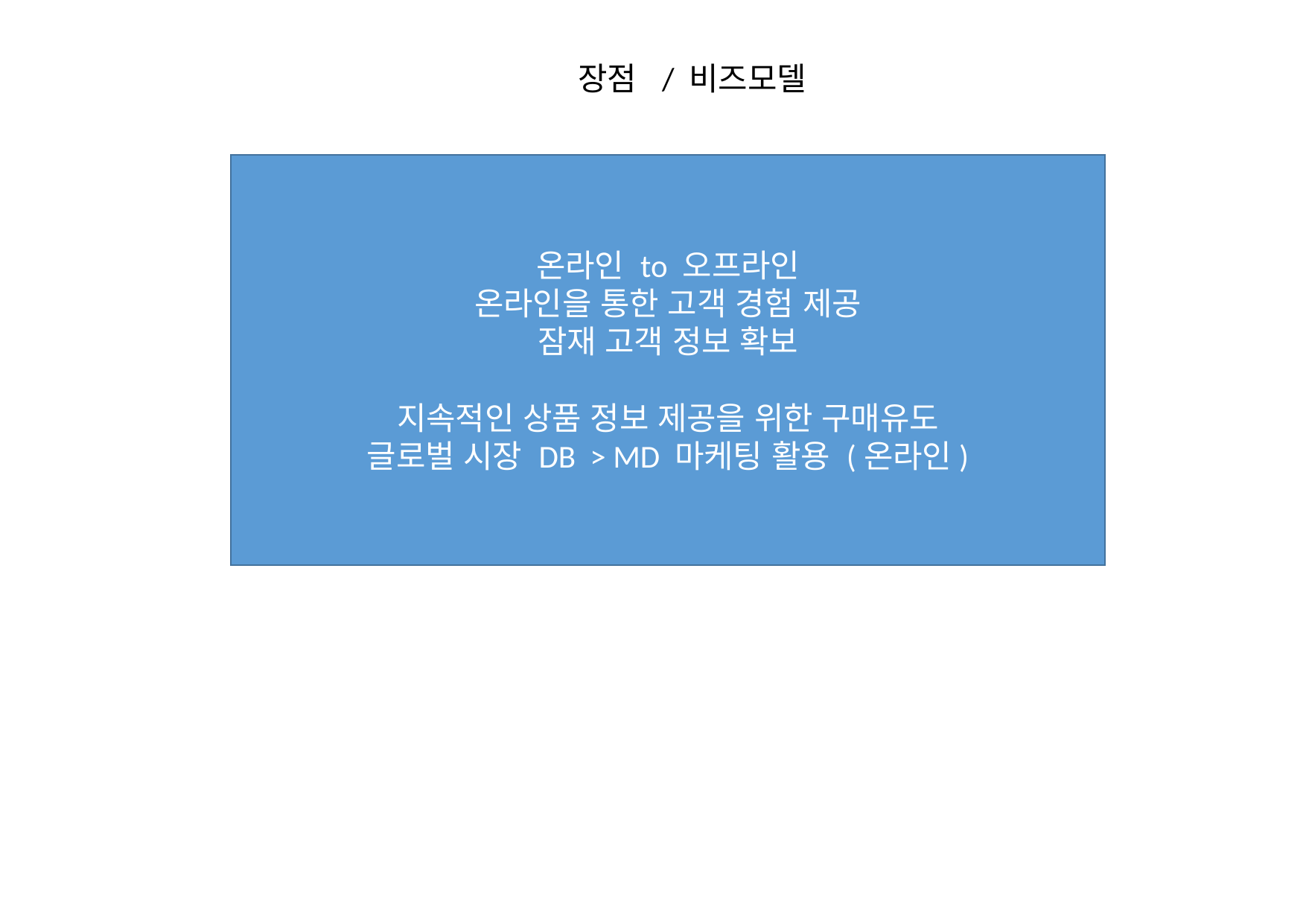

장점  / 비즈모델
온라인 to 오프라인
온라인을 통한 고객 경험 제공
잠재 고객 정보 확보

지속적인 상품 정보 제공을 위한 구매유도
글로벌 시장 DB  > MD 마케팅 활용 (온라인)